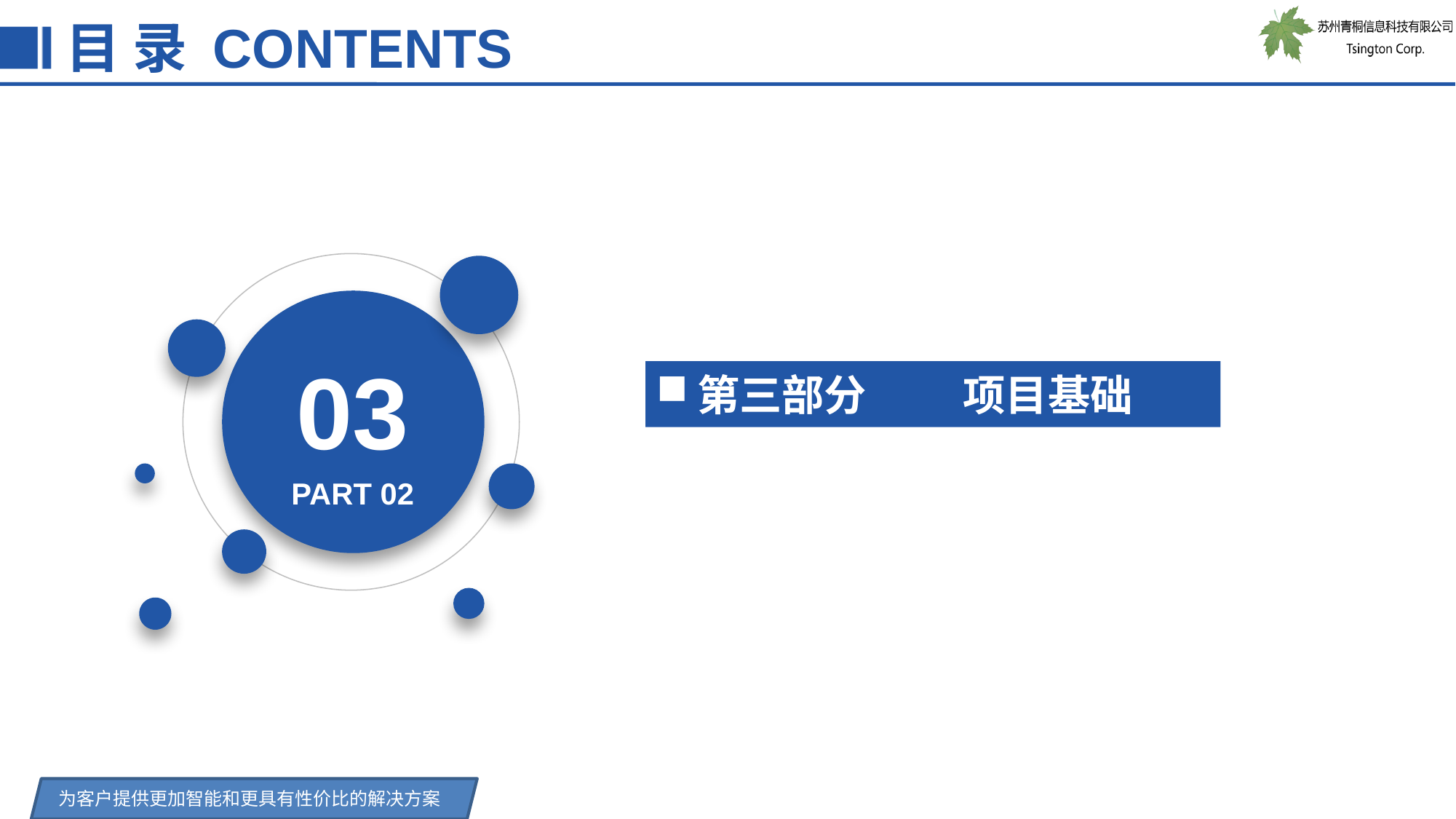

目 录 CONTENTS

03
PART 02

第三部分          项目基础